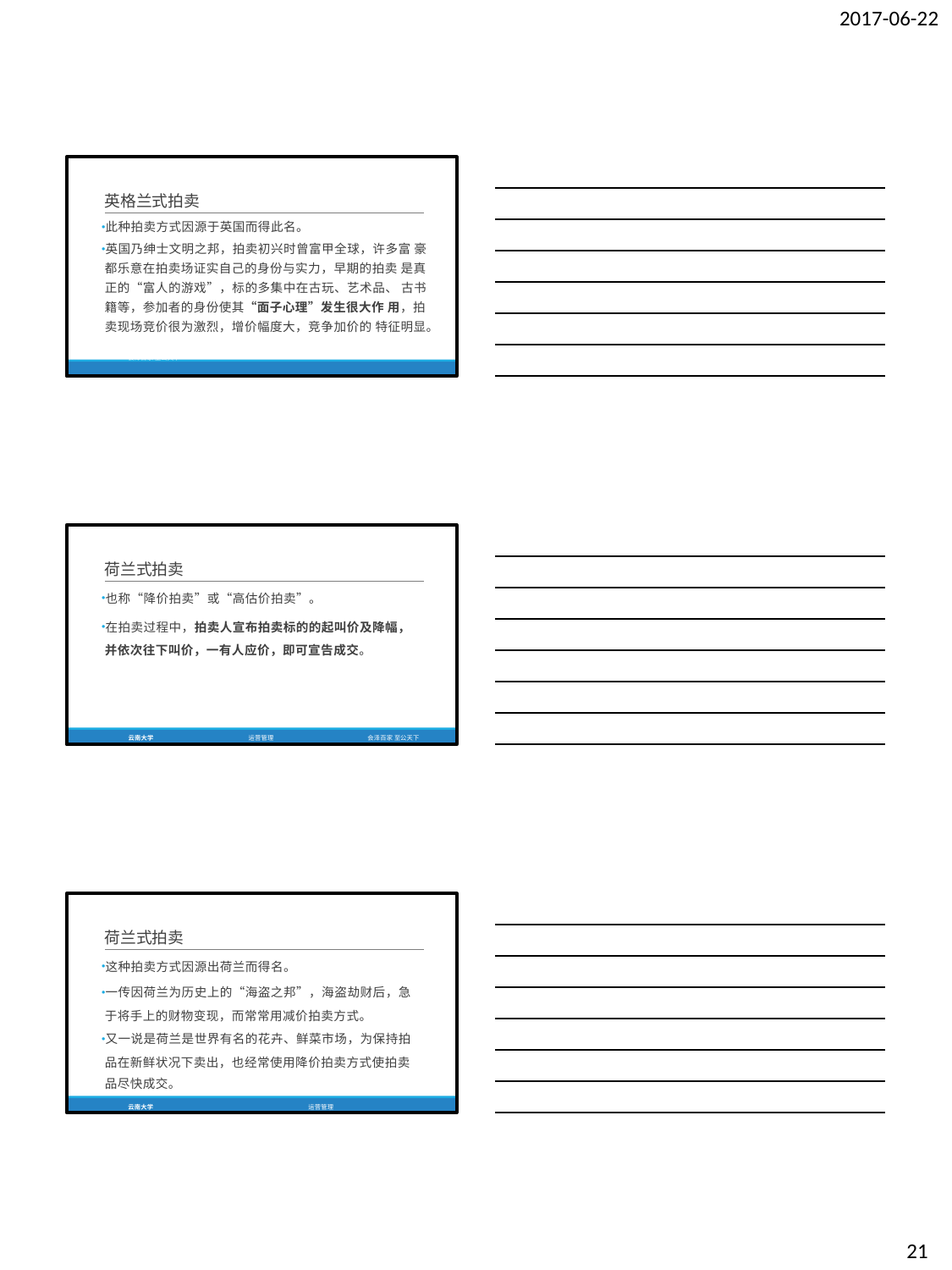

2017-06-22

英格兰式拍卖
此种拍卖方式因源于英国而得此名。
英国乃绅士文明之邦，拍卖初兴时曾富甲全球，许多富 豪都乐意在拍卖场证实自己的身份与实力，早期的拍卖 是真正的“富人的游戏”，标的多集中在古玩、艺术品、 古书籍等，参加者的身份使其“面子心理”发生很大作 用，拍卖现场竞价很为激烈，增价幅度大，竞争加价的 特征明显。

云南大学	运营管理	会泽百家 至公天下

荷兰式拍卖
也称“降价拍卖”或“高估价拍卖”。
在拍卖过程中，拍卖人宣布拍卖标的的起叫价及降幅，  并依次往下叫价，一有人应价，即可宣告成交。

云南大学
运营管理
会泽百家 至公天下

荷兰式拍卖
这种拍卖方式因源出荷兰而得名。
一传因荷兰为历史上的“海盗之邦”，海盗劫财后，急 于将手上的财物变现，而常常用减价拍卖方式。
又一说是荷兰是世界有名的花卉、鲜菜市场，为保持拍 品在新鲜状况下卖出，也经常使用降价拍卖方式使拍卖
品尽快成交。

云南大学	运营管理	会泽百家 至公天下

21